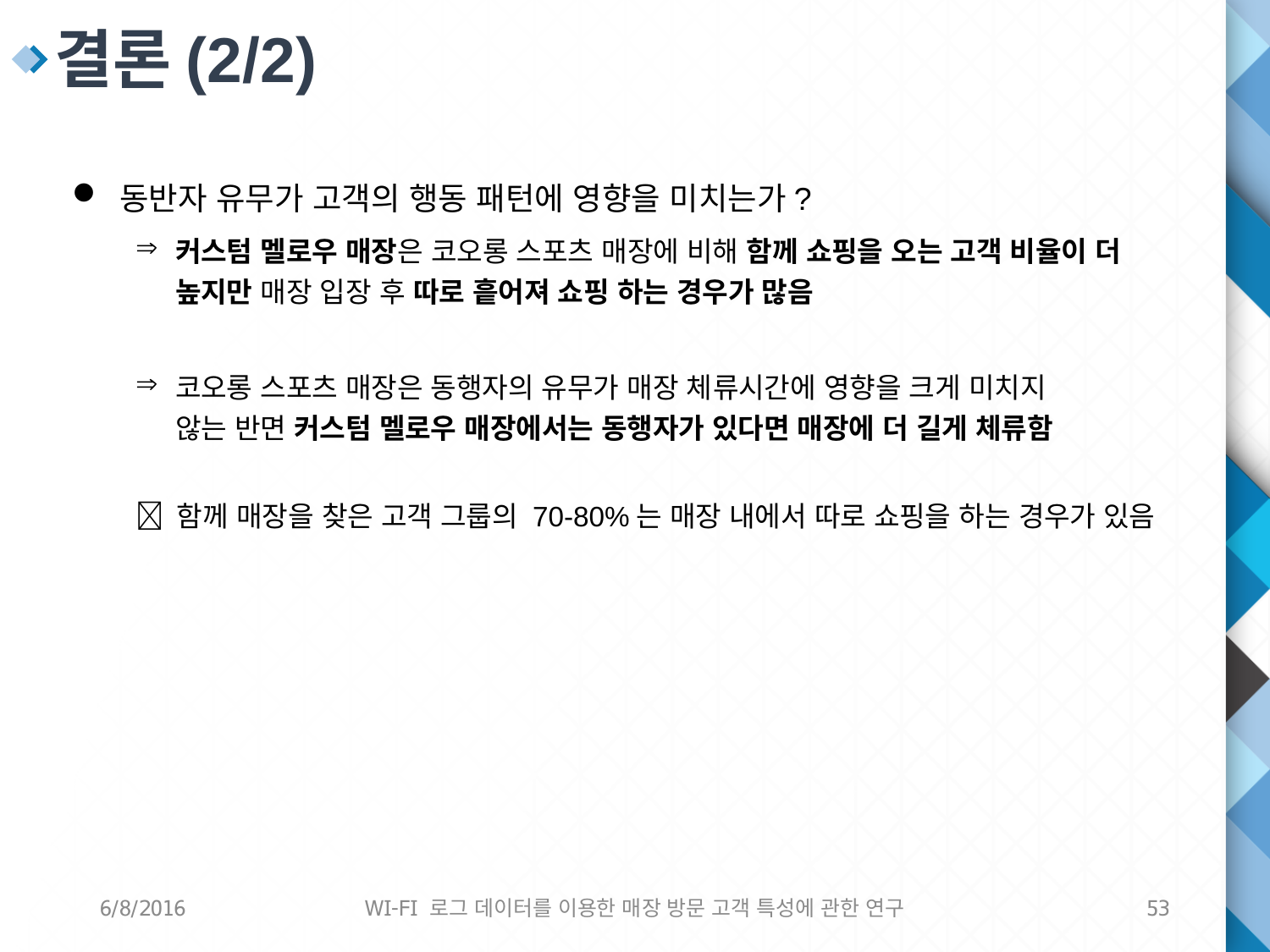

결론(2/2)

동반자 유무가 고객의 행동 패턴에 영향을 미치는가?
커스텀 멜로우 매장은 코오롱 스포츠 매장에 비해 함께 쇼핑을 오는 고객 비율이 더 높지만 매장 입장 후 따로 흩어져 쇼핑 하는 경우가 많음

코오롱 스포츠 매장은 동행자의 유무가 매장 체류시간에 영향을 크게 미치지
않는 반면 커스텀 멜로우 매장에서는 동행자가 있다면 매장에 더 길게 체류함

⇒ 함께 매장을 찾은 고객 그룹의 70-80%는 매장 내에서 따로 쇼핑을 하는 경우가 있음

6/8/2016
WI-FI 로그 데이터를 이용한 매장 방문 고객 특성에 관한 연구
53